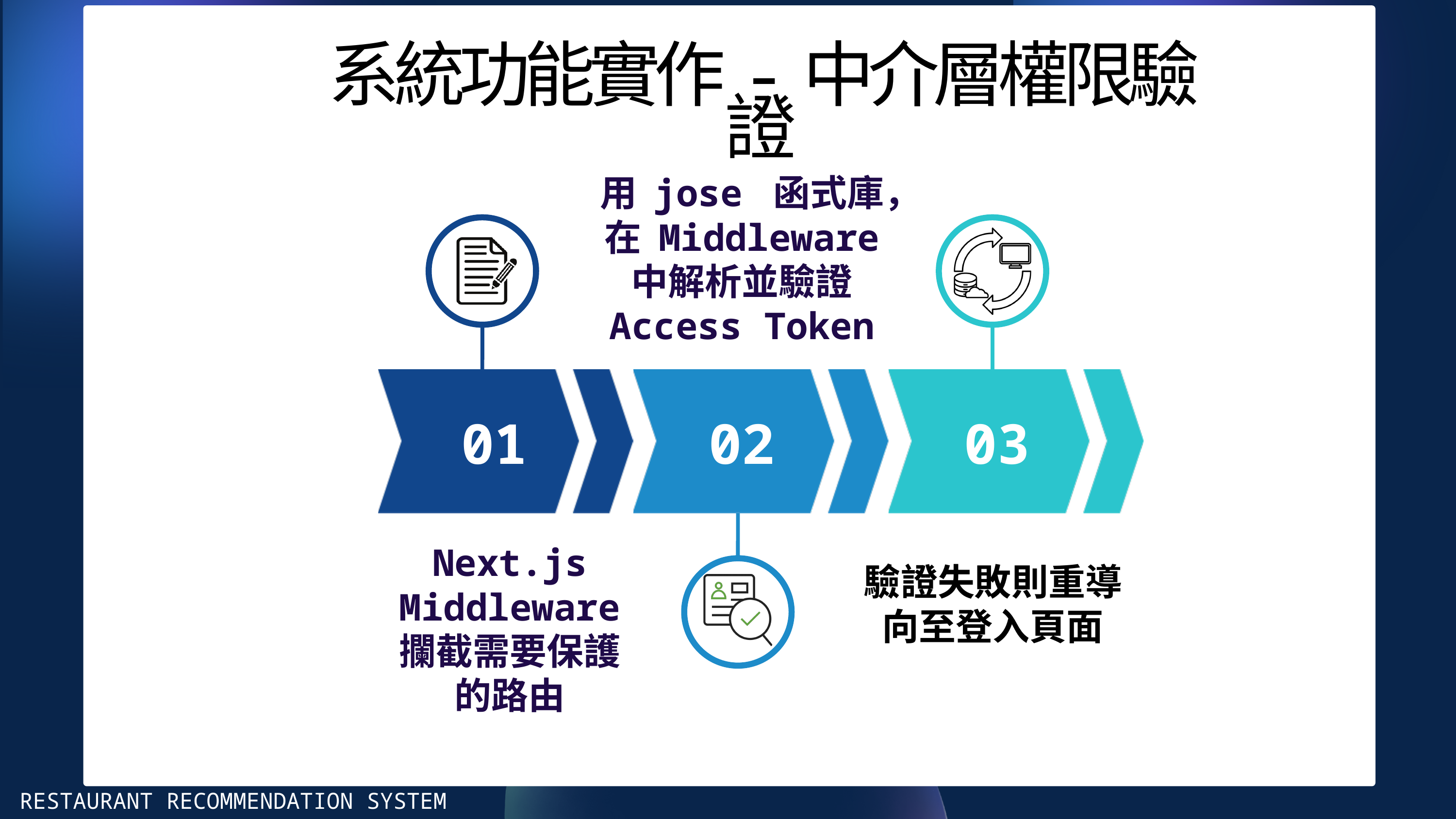

系統功能實作-中介層權限驗證
用 jose 函式庫，在 Middleware 中解析並驗證 Access Token

 01
02
03

Next.js Middleware
攔截需要保護的路由

驗證失敗則重導向至登入頁面

RESTAURANT RECOMMENDATION SYSTEM